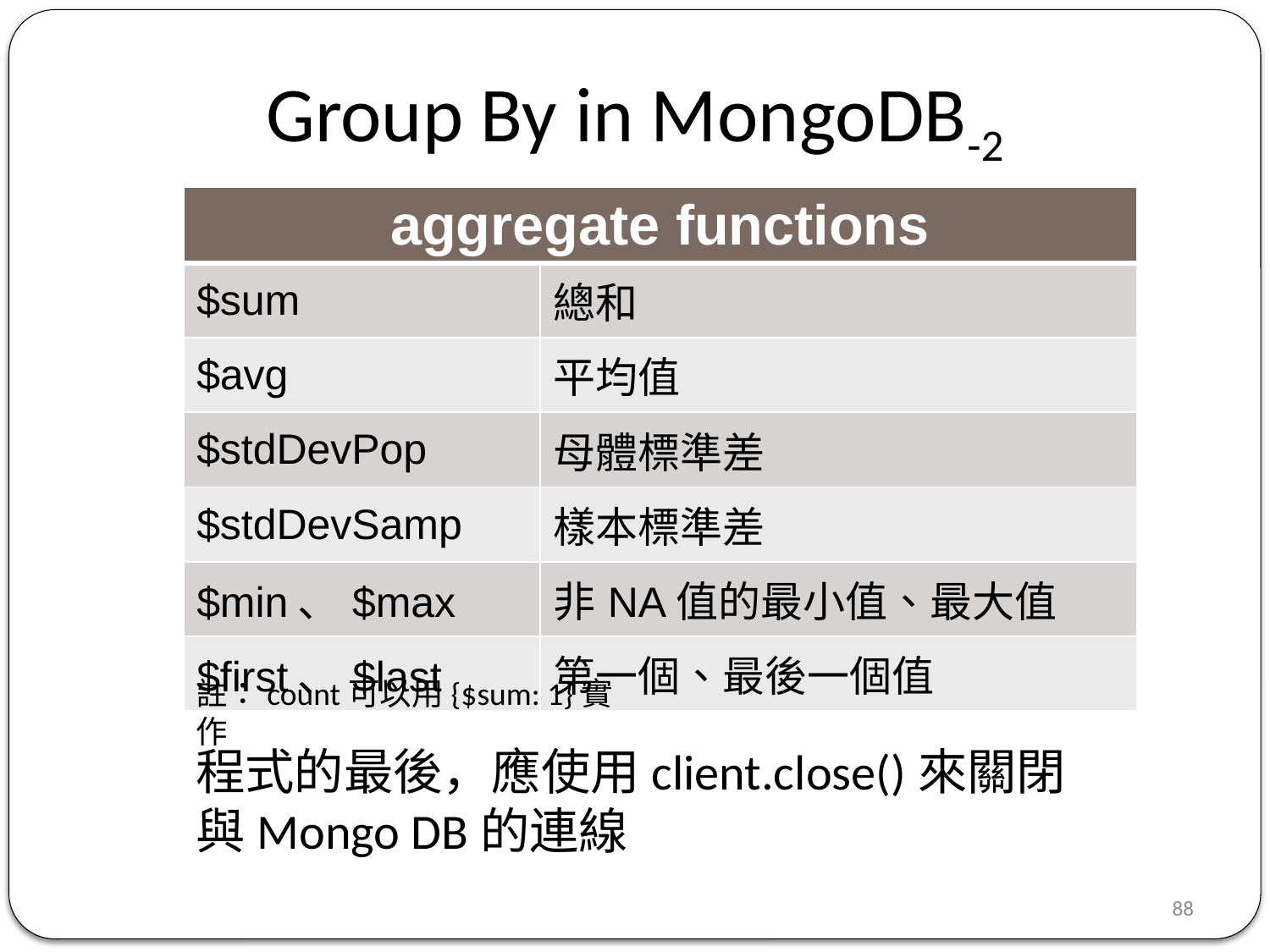

Group By in MongoDB-2
| aggregate functions |  |
| --- | --- |
| $sum | 總和 |
| $avg | 平均值 |
| $stdDevPop | 母體標準差 |
| $stdDevSamp | 樣本標準差 |
| $min、$max | 非NA值的最小值、最大值 |
| $first、$last | 第一個、最後一個值 |

註：count可以用{$sum: 1}實作
程式的最後，應使用client.close()來關閉與Mongo DB的連線
88